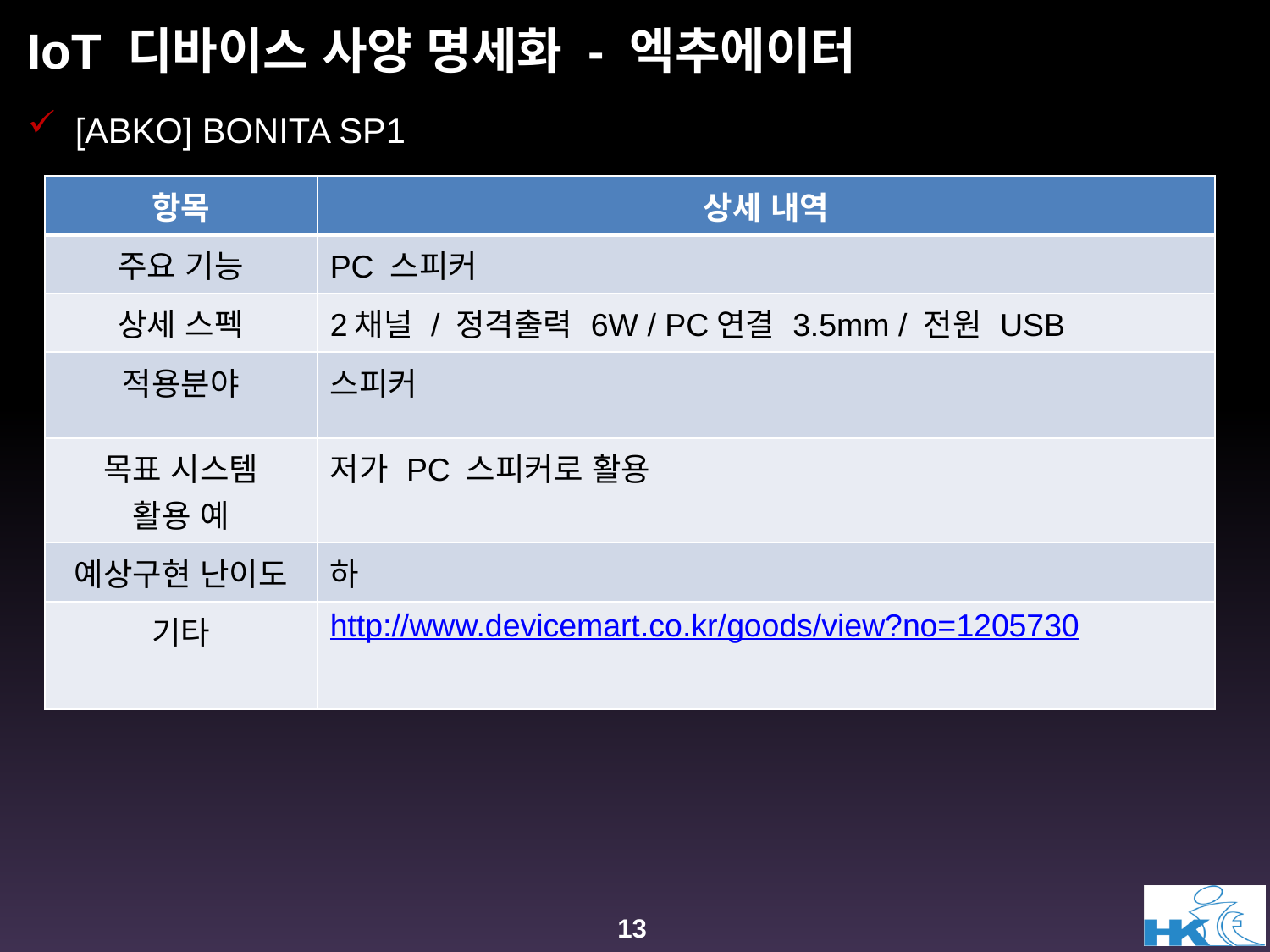

# IoT 디바이스 사양 명세화 - 엑추에이터
[ABKO] BONITA SP1

| 항목 | 상세 내역 |
| --- | --- |
| 주요 기능 | PC 스피커 |
| 상세 스펙 | 2채널 / 정격출력 6W / PC연결 3.5mm / 전원 USB |
| 적용분야 | 스피커 |
| 목표 시스템 활용 예 | 저가 PC 스피커로 활용 |
| 예상구현 난이도 | 하 |
| 기타 | http://www.devicemart.co.kr/goods/view?no=1205730 |
13